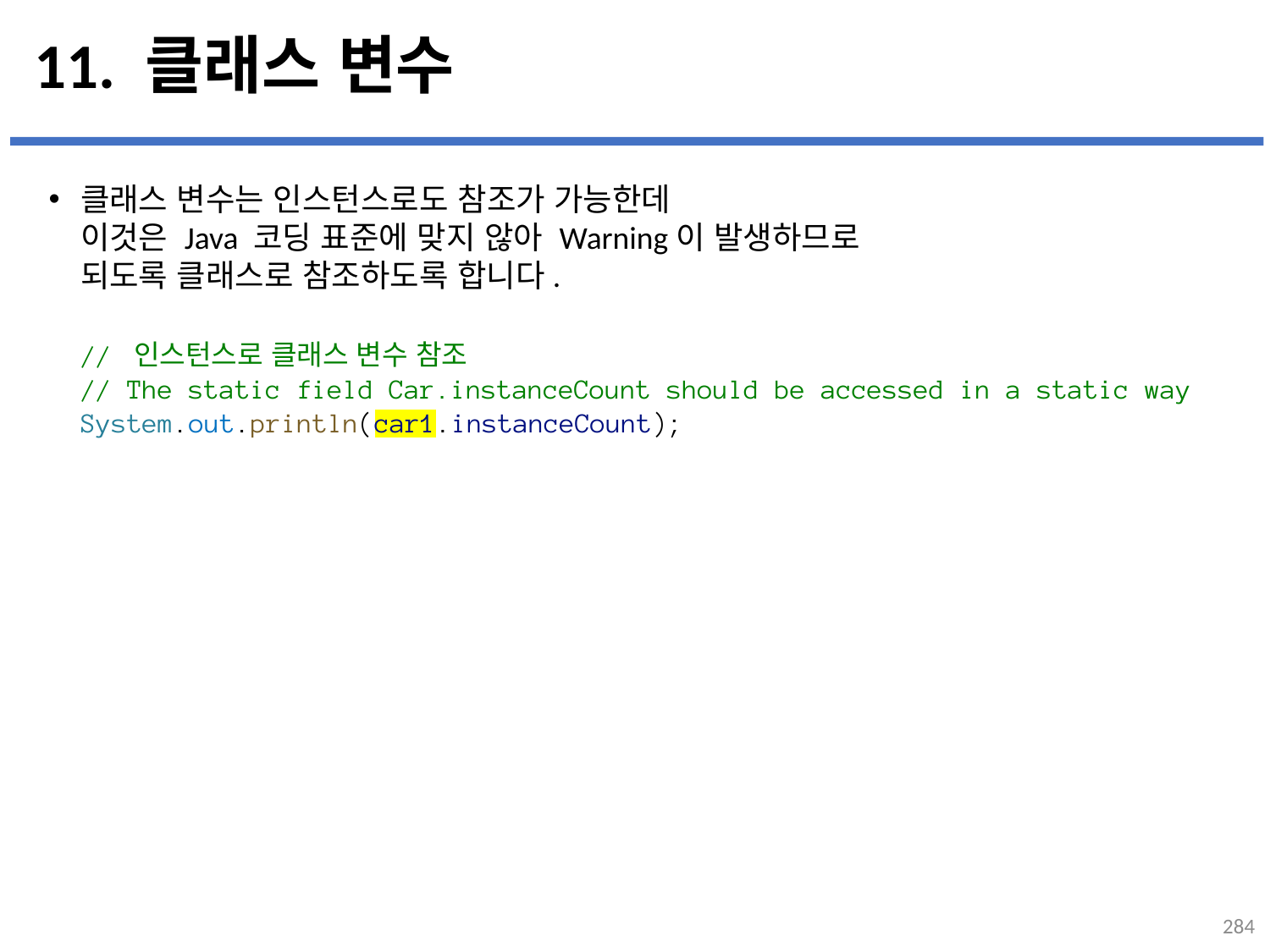

# 11. 클래스 변수
클래스 변수는 인스턴스로도 참조가 가능한데
이것은 Java 코딩 표준에 맞지 않아 Warning이 발생하므로
되도록 클래스로 참조하도록 합니다.
...

설명
// 인스턴스로 클래스 변수 참조
// The static field Car.instanceCount should be accessed in a static way
System.out.println(car1.instanceCount);
284